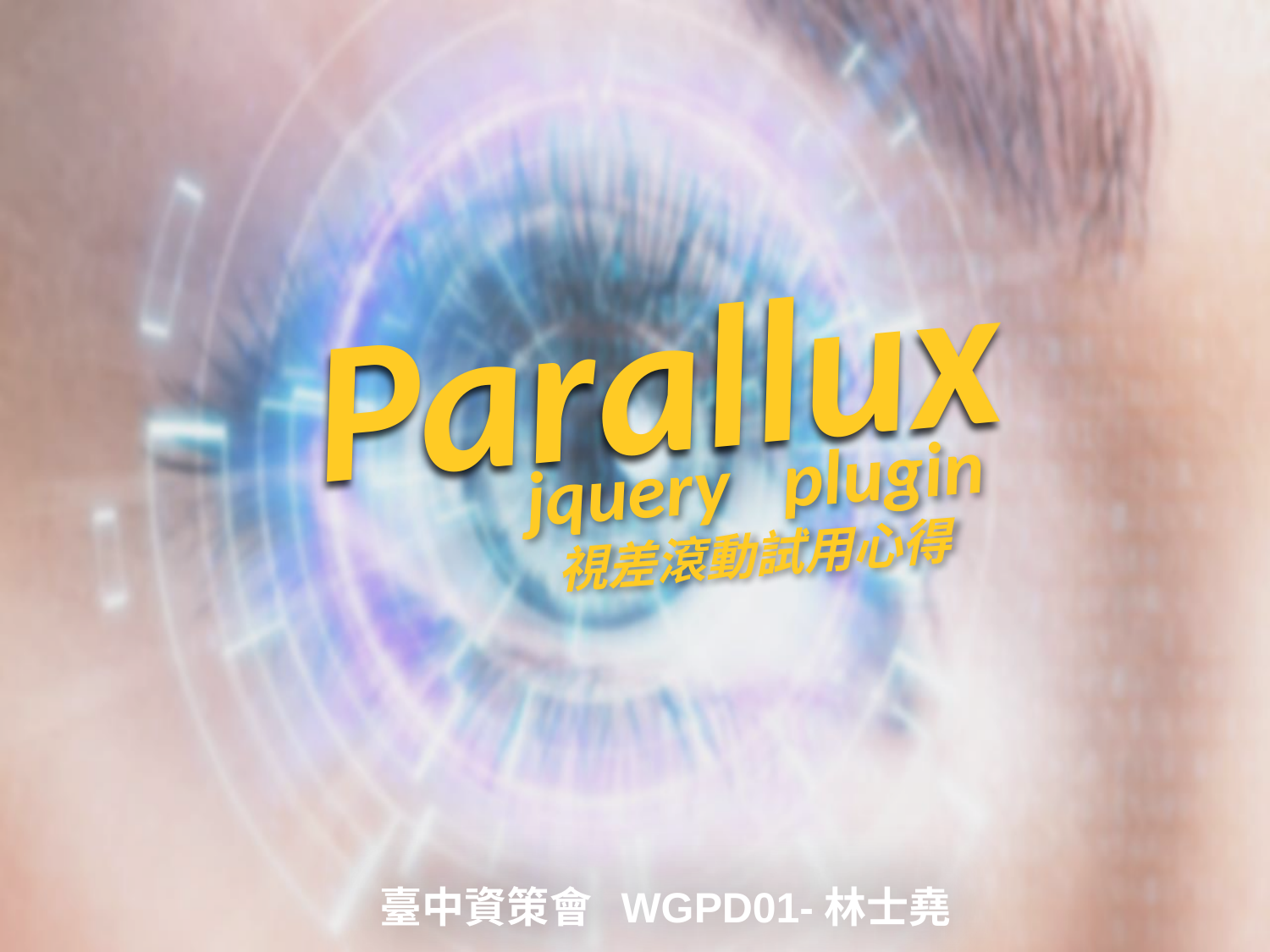

# Parallux
jquery   plugin
視差滾動試用心得
臺中資策會  WGPD01-林士堯